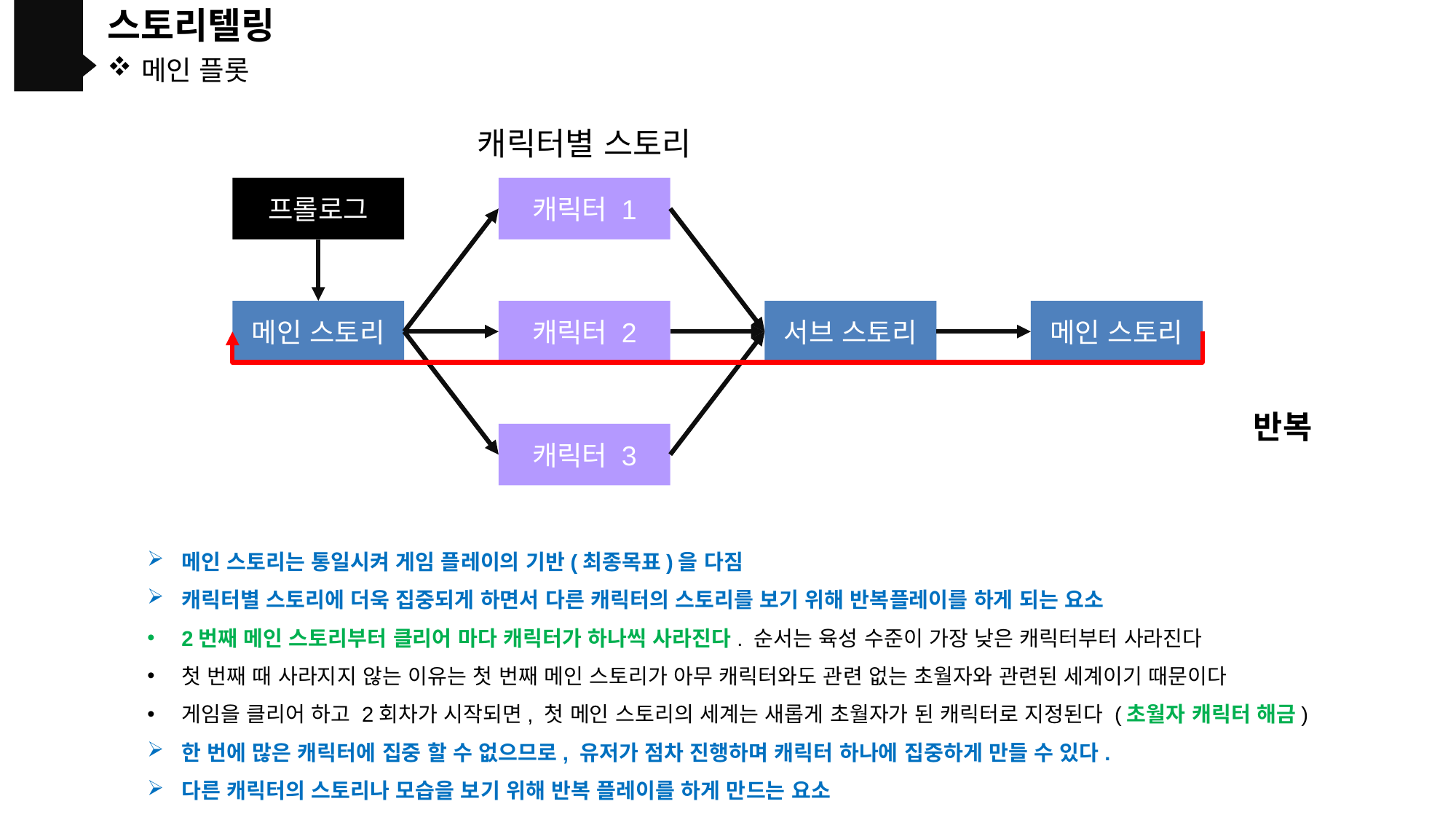

스토리텔링
메인 플롯
캐릭터별 스토리
프롤로그
캐릭터 1
메인 스토리
캐릭터 2
서브 스토리
메인 스토리
반복
캐릭터 3
메인 스토리는 통일시켜 게임 플레이의 기반(최종목표)을 다짐
캐릭터별 스토리에 더욱 집중되게 하면서 다른 캐릭터의 스토리를 보기 위해 반복플레이를 하게 되는 요소
2번째 메인 스토리부터 클리어 마다 캐릭터가 하나씩 사라진다. 순서는 육성 수준이 가장 낮은 캐릭터부터 사라진다
첫 번째 때 사라지지 않는 이유는 첫 번째 메인 스토리가 아무 캐릭터와도 관련 없는 초월자와 관련된 세계이기 때문이다
게임을 클리어 하고 2회차가 시작되면, 첫 메인 스토리의 세계는 새롭게 초월자가 된 캐릭터로 지정된다 (초월자 캐릭터 해금)
한 번에 많은 캐릭터에 집중 할 수 없으므로, 유저가 점차 진행하며 캐릭터 하나에 집중하게 만들 수 있다.
다른 캐릭터의 스토리나 모습을 보기 위해 반복 플레이를 하게 만드는 요소